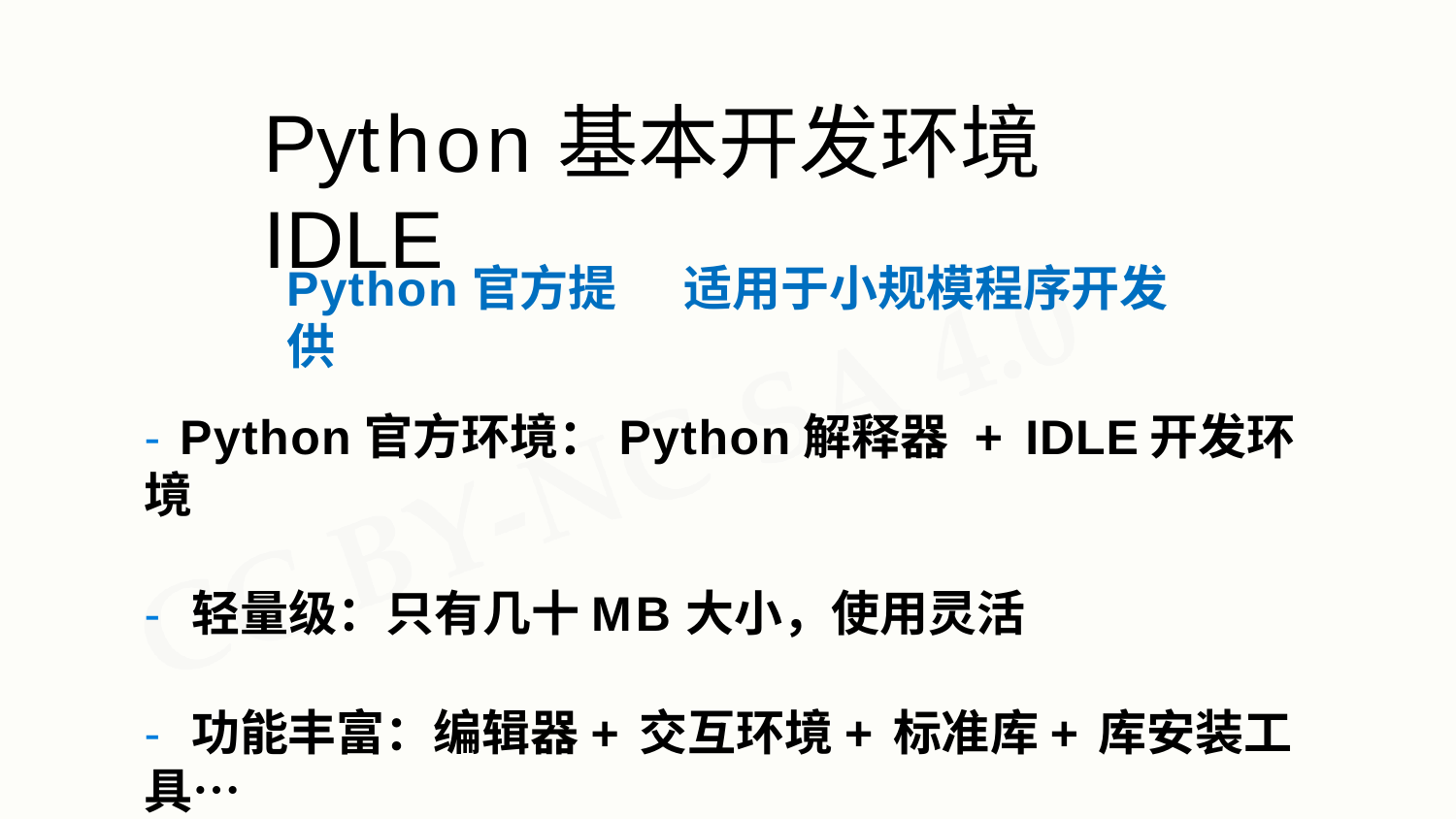

# Python基本开发环境IDLE
Python官方提供
适用于小规模程序开发

- Python官方环境：Python解释器 + IDLE开发环境

- 轻量级：只有几十MB大小，使用灵活

- 功能丰富：编辑器+交互环境+标准库+库安装工具…